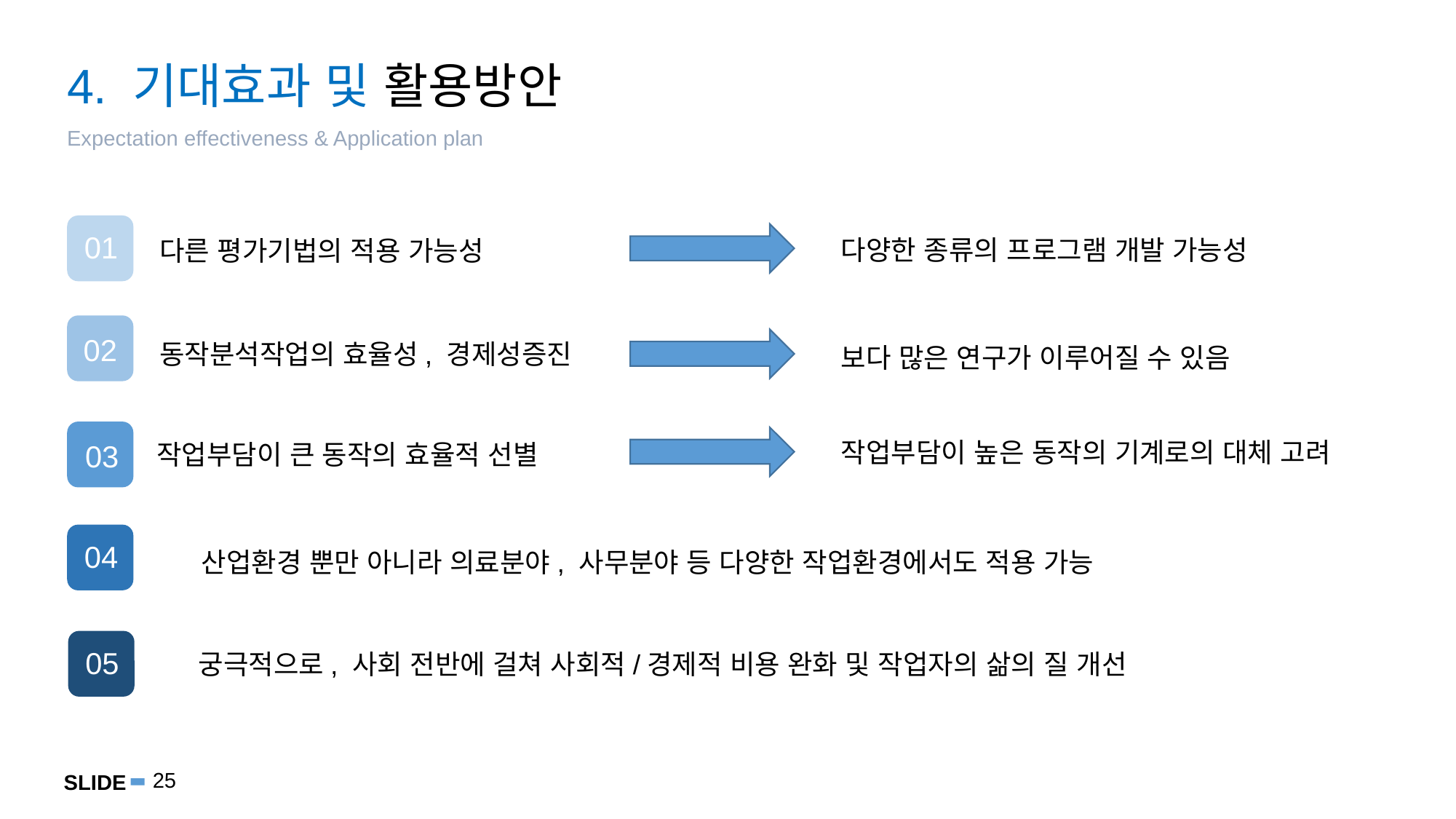

# 4. 기대효과 및 활용방안
Expectation effectiveness & Application plan

01

다양한 종류의 프로그램 개발 가능성
다른 평가기법의 적용 가능성

02

동작분석작업의 효율성, 경제성증진
보다 많은 연구가 이루어질 수 있음

03

작업부담이 높은 동작의 기계로의 대체 고려
작업부담이 큰 동작의 효율적 선별

04
산업환경 뿐만 아니라 의료분야, 사무분야 등 다양한 작업환경에서도 적용 가능

05
궁극적으로, 사회 전반에 걸쳐 사회적/경제적 비용 완화 및 작업자의 삶의 질 개선